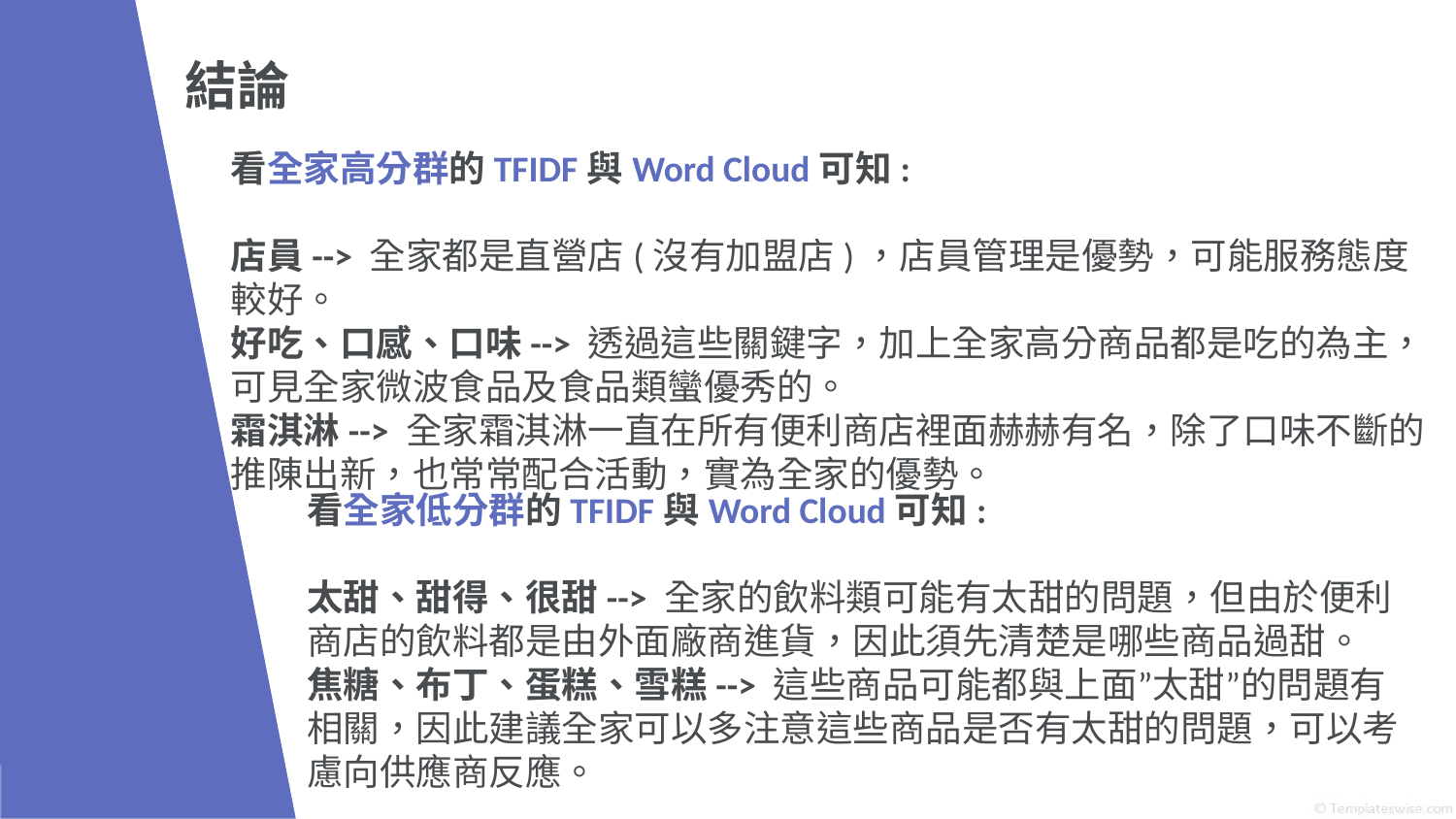

結論
看全家高分群的TFIDF與Word Cloud可知:

店員--> 全家都是直營店(沒有加盟店)，店員管理是優勢，可能服務態度較好。
好吃、口感、口味--> 透過這些關鍵字，加上全家高分商品都是吃的為主，可見全家微波食品及食品類蠻優秀的。
霜淇淋--> 全家霜淇淋一直在所有便利商店裡面赫赫有名，除了口味不斷的推陳出新，也常常配合活動，實為全家的優勢。
看全家低分群的TFIDF與Word Cloud可知:

太甜、甜得、很甜--> 全家的飲料類可能有太甜的問題，但由於便利商店的飲料都是由外面廠商進貨，因此須先清楚是哪些商品過甜。
焦糖、布丁、蛋糕、雪糕--> 這些商品可能都與上面”太甜”的問題有相關，因此建議全家可以多注意這些商品是否有太甜的問題，可以考慮向供應商反應。